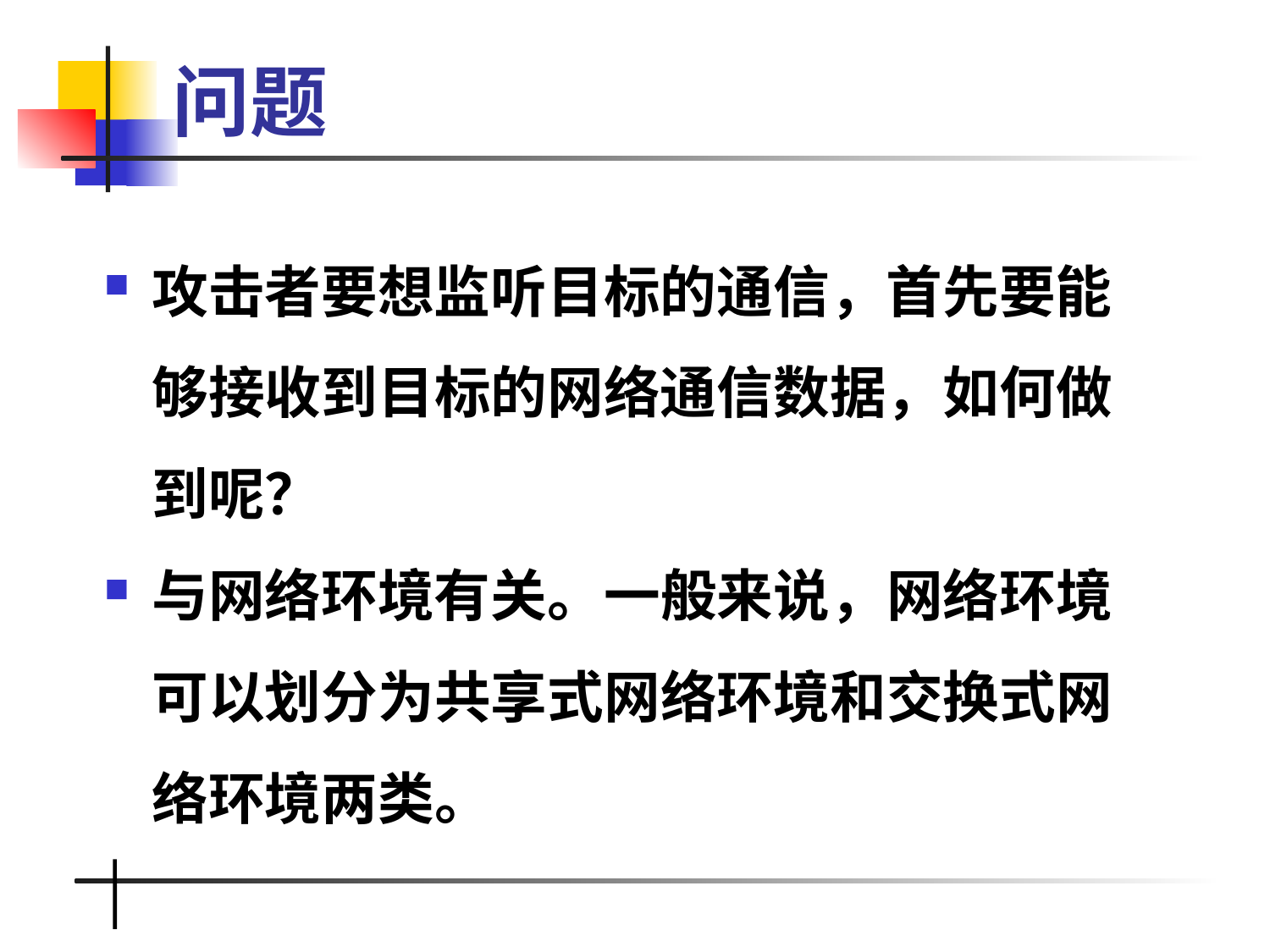

# 问题
攻击者要想监听目标的通信，首先要能够接收到目标的网络通信数据，如何做到呢？
与网络环境有关。一般来说，网络环境可以划分为共享式网络环境和交换式网络环境两类。